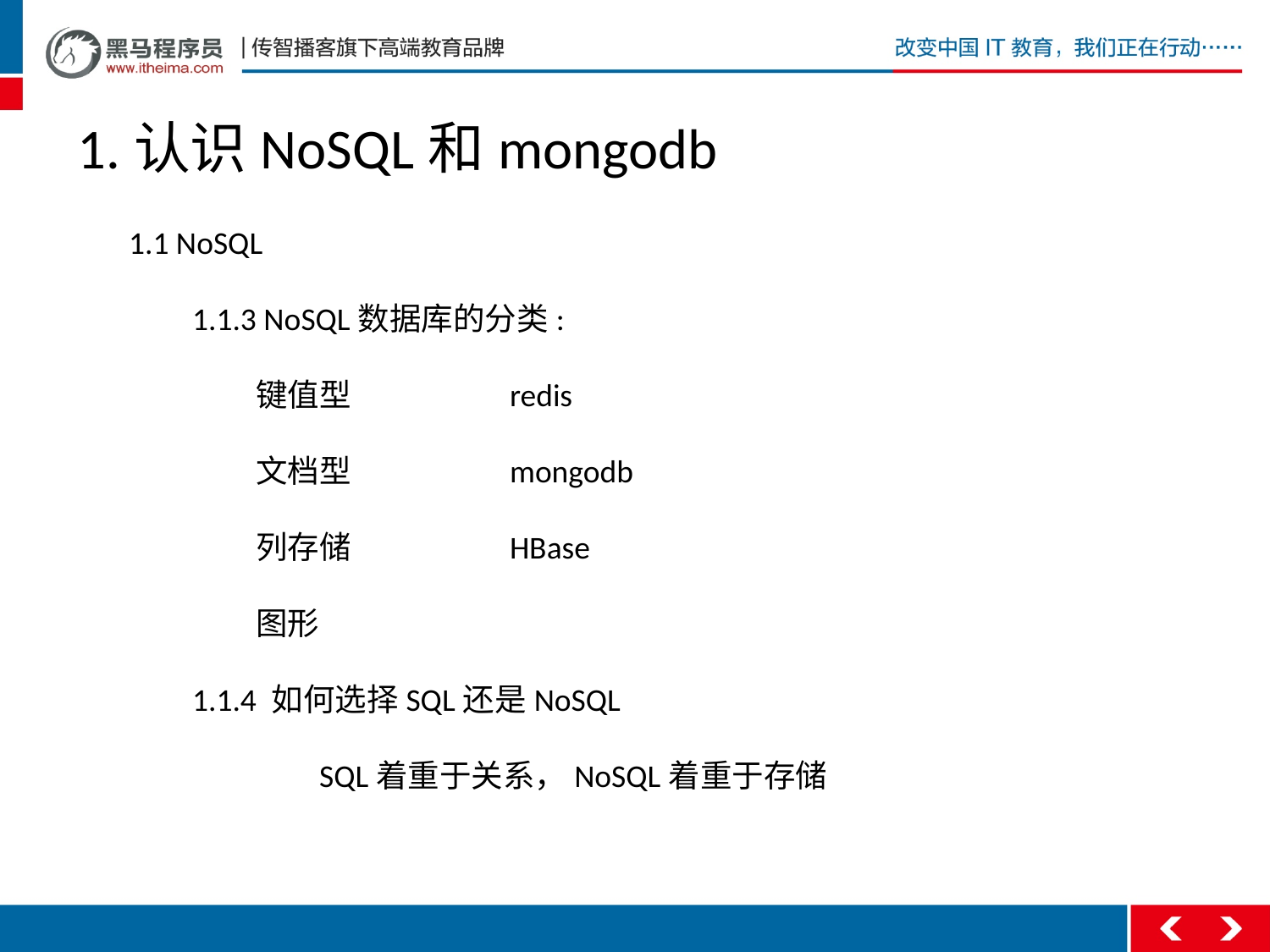

# 1.认识NoSQL和mongodb
1.1 NoSQL

1.1.3 NoSQL数据库的分类:

	键值型		redis

	文档型		mongodb

	列存储		HBase

	图形

1.1.4 如何选择SQL还是NoSQL

	SQL着重于关系，NoSQL着重于存储